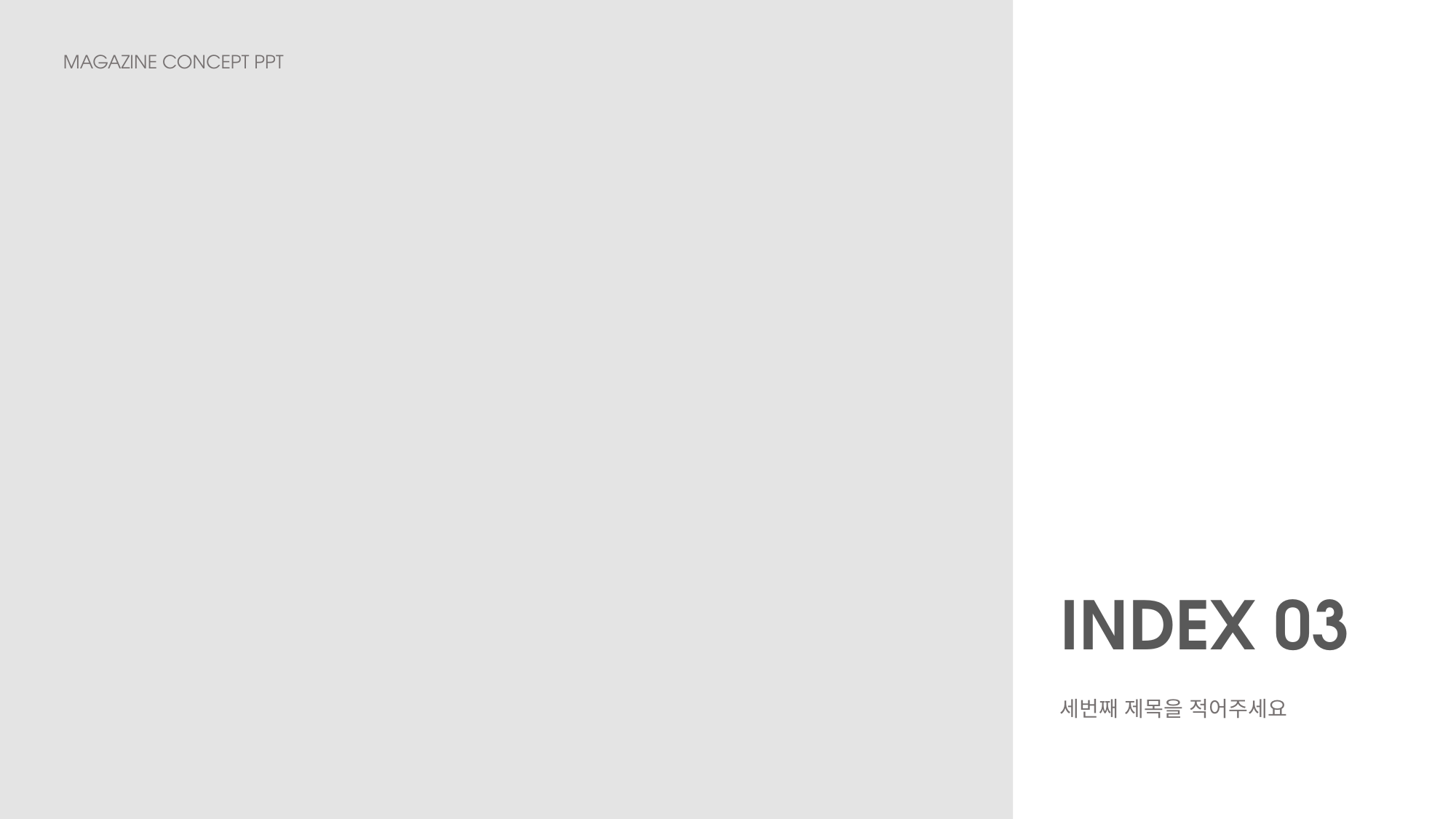

MAGAZINE CONCEPT PPT
INDEX 03
세번째 제목을 적어주세요